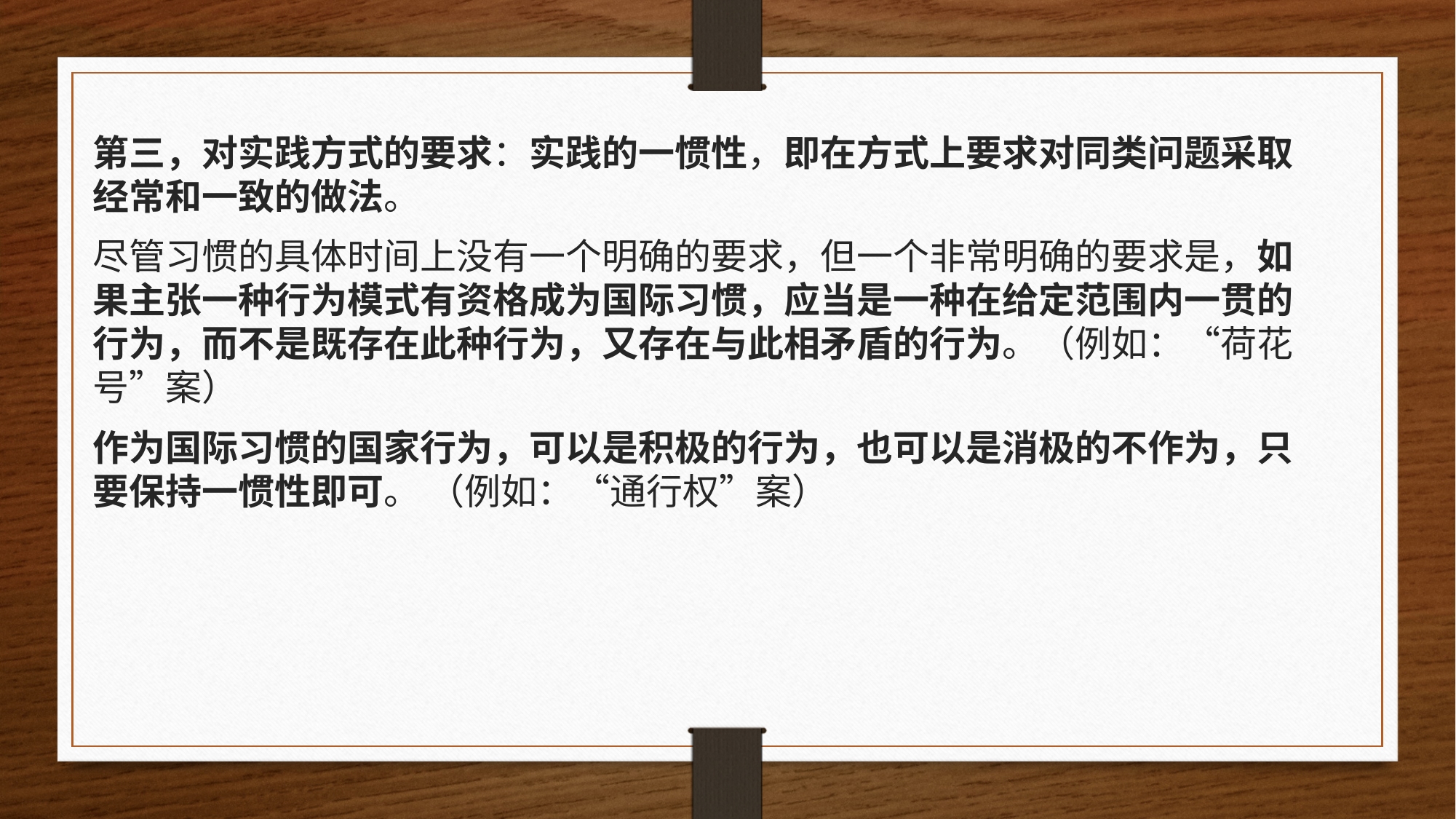

第三，对实践方式的要求：实践的一惯性，即在方式上要求对同类问题采取经常和一致的做法。
尽管习惯的具体时间上没有一个明确的要求，但一个非常明确的要求是，如果主张一种行为模式有资格成为国际习惯，应当是一种在给定范围内一贯的行为，而不是既存在此种行为，又存在与此相矛盾的行为。（例如：“荷花号”案）
作为国际习惯的国家行为，可以是积极的行为，也可以是消极的不作为，只要保持一惯性即可。 （例如：“通行权”案）